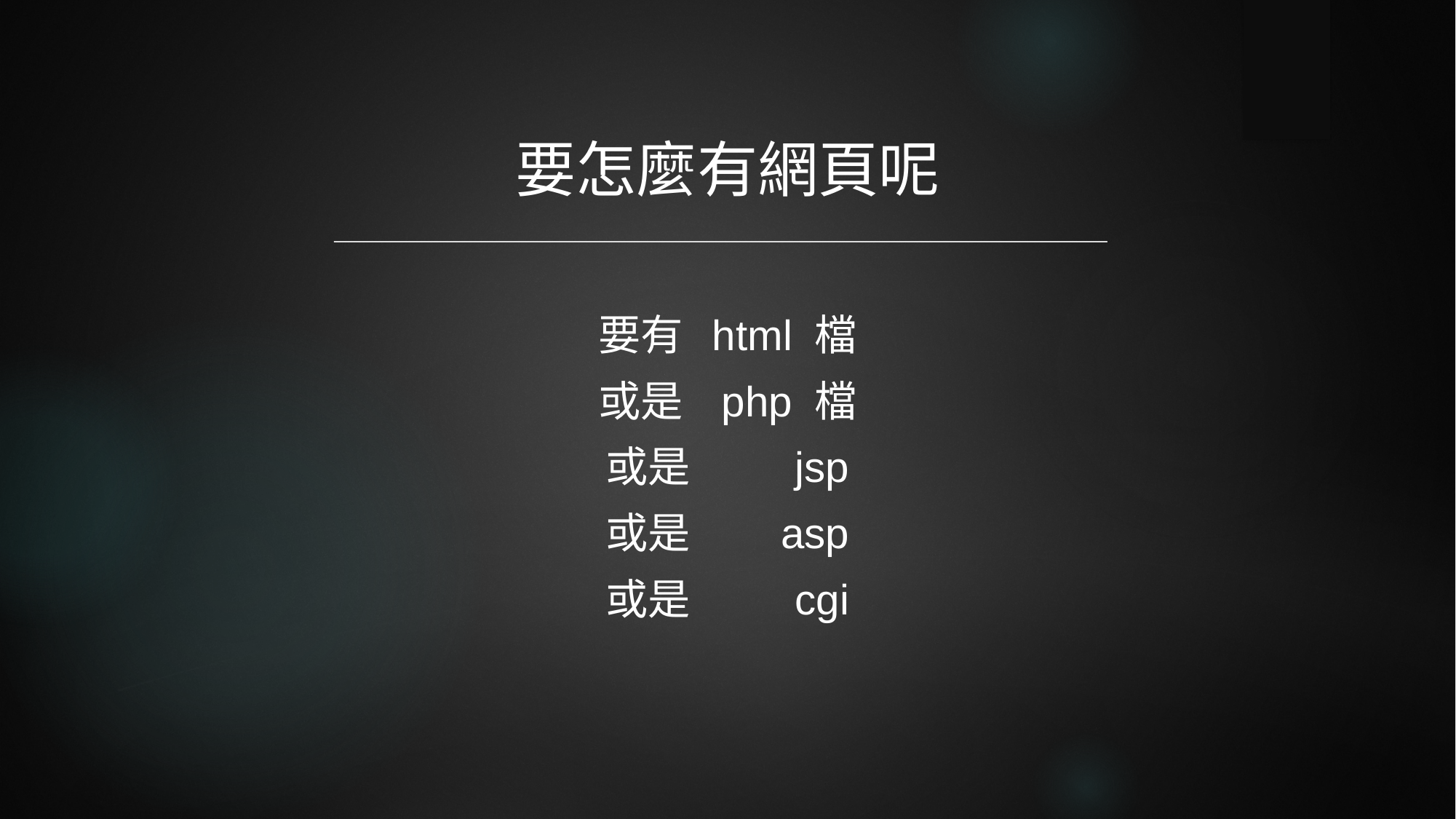

# 要怎麼有網頁呢
要有  html 檔
或是   php 檔
或是　　 jsp
或是    　asp
或是　 　cgi